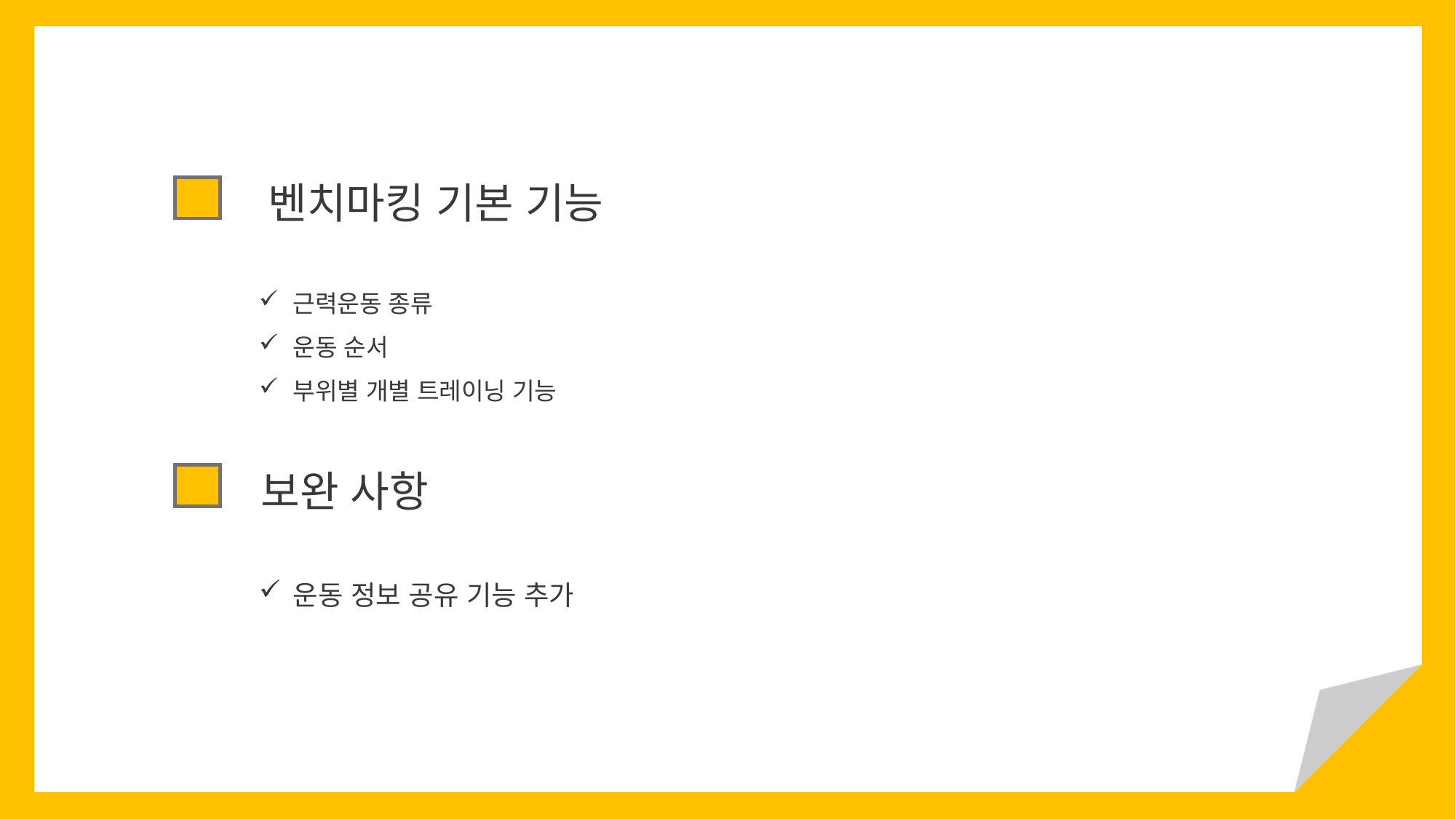

벤치마킹 기본 기능

근력운동 종류
운동 순서
부위별 개별 트레이닝 기능

보완 사항

운동 정보 공유 기능 추가